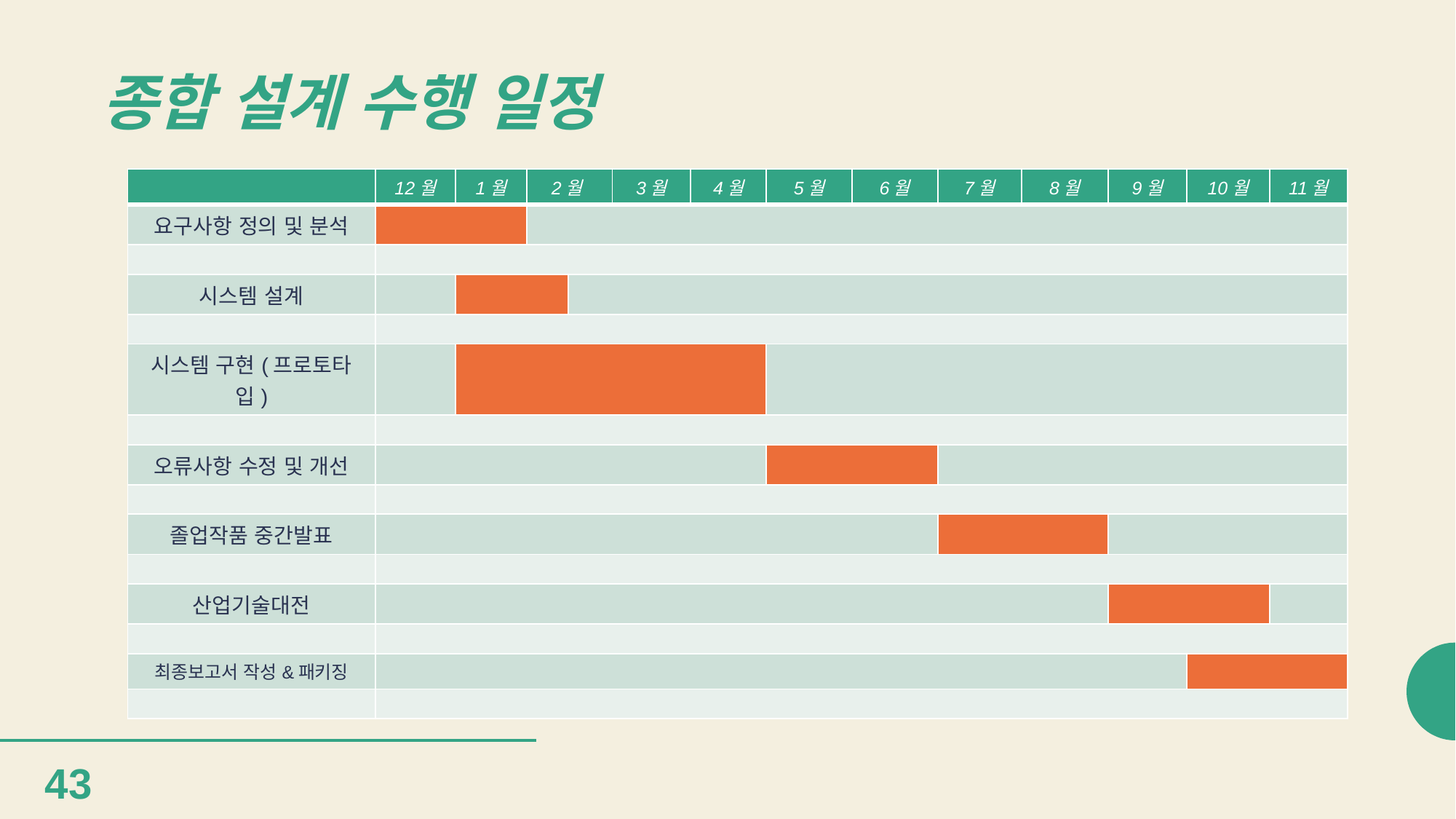

# 종합 설계 수행 일정
|  | 12월 | 1월 | 2월 |  | 3월 | 4월 | 5월 | 6월 | 7월 | 8월 | 9월 | 10월 | 11월 |
| --- | --- | --- | --- | --- | --- | --- | --- | --- | --- | --- | --- | --- | --- |
| 요구사항 정의 및 분석 |  |  |  |  |  |  |  |  |  |  |  |  |  |
|  |  |  |  |  |  |  |  |  |  |  |  |  |  |
| 시스템 설계 |  |  |  |  |  |  |  |  |  |  |  |  |  |
|  |  |  |  |  |  |  |  |  |  |  |  |  |  |
| 시스템 구현(프로토타입) |  |  |  |  |  |  |  |  |  |  |  |  |  |
|  |  |  |  |  |  |  |  |  |  |  |  |  |  |
| 오류사항 수정 및 개선 |  |  |  |  |  |  |  |  |  |  |  |  |  |
|  |  |  |  |  |  |  |  |  |  |  |  |  |  |
| 졸업작품 중간발표 |  |  |  |  |  |  |  |  |  |  |  |  |  |
|  |  |  |  |  |  |  |  |  |  |  |  |  |  |
| 산업기술대전 |  |  |  |  |  |  |  |  |  |  |  |  |  |
|  |  |  |  |  |  |  |  |  |  |  |  |  |  |
| 최종보고서 작성&패키징 |  |  |  |  |  |  |  |  |  |  |  |  |  |
|  |  |  |  |  |  |  |  |  |  |  |  |  |  |
43